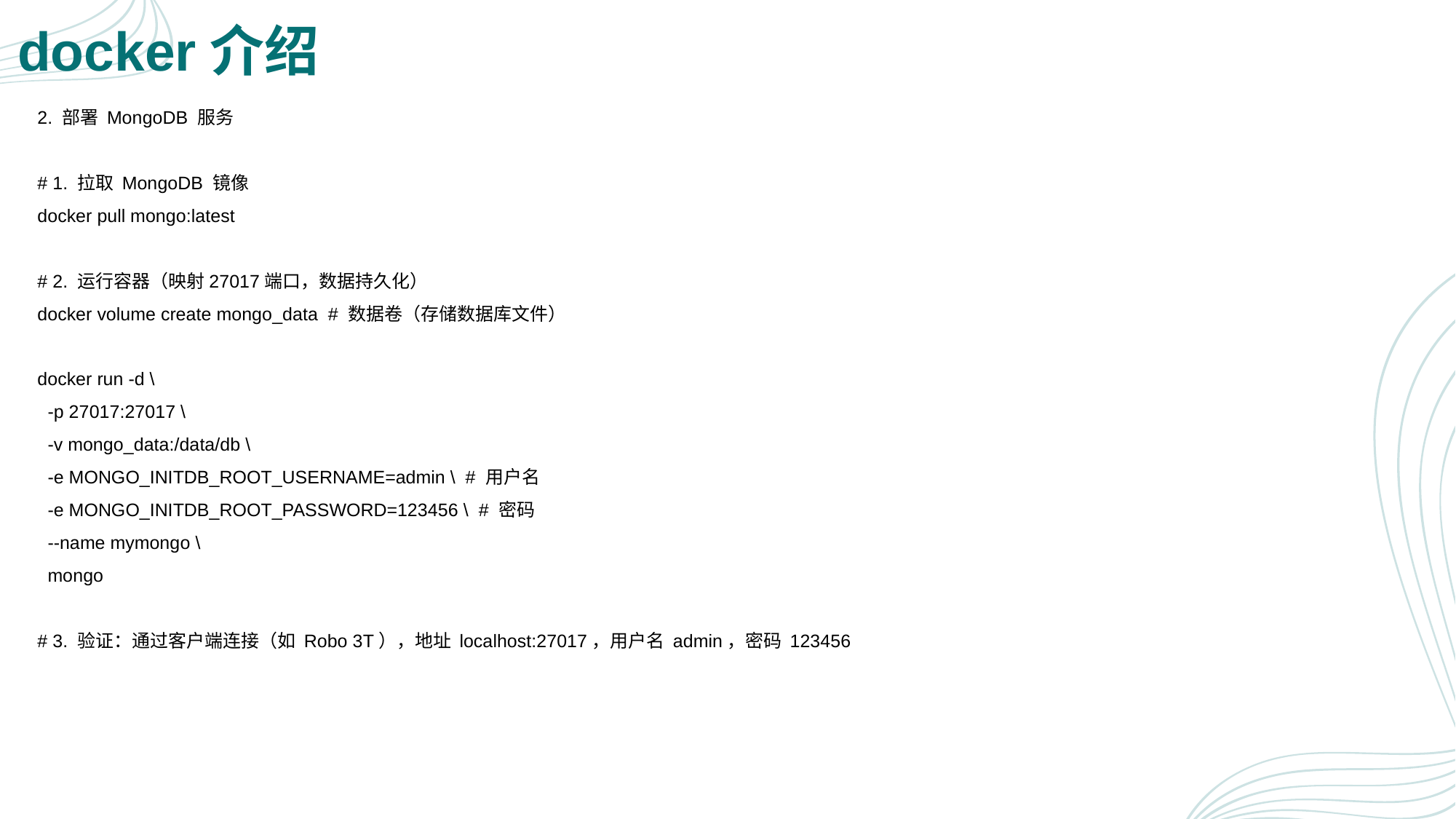

# docker介绍
2. 部署 MongoDB 服务

# 1. 拉取 MongoDB 镜像
docker pull mongo:latest

# 2. 运行容器（映射27017端口，数据持久化）
docker volume create mongo_data  # 数据卷（存储数据库文件）

docker run -d \
  -p 27017:27017 \
  -v mongo_data:/data/db \
  -e MONGO_INITDB_ROOT_USERNAME=admin \  # 用户名
  -e MONGO_INITDB_ROOT_PASSWORD=123456 \  # 密码
  --name mymongo \
  mongo

# 3. 验证：通过客户端连接（如 Robo 3T），地址 localhost:27017，用户名 admin，密码 123456